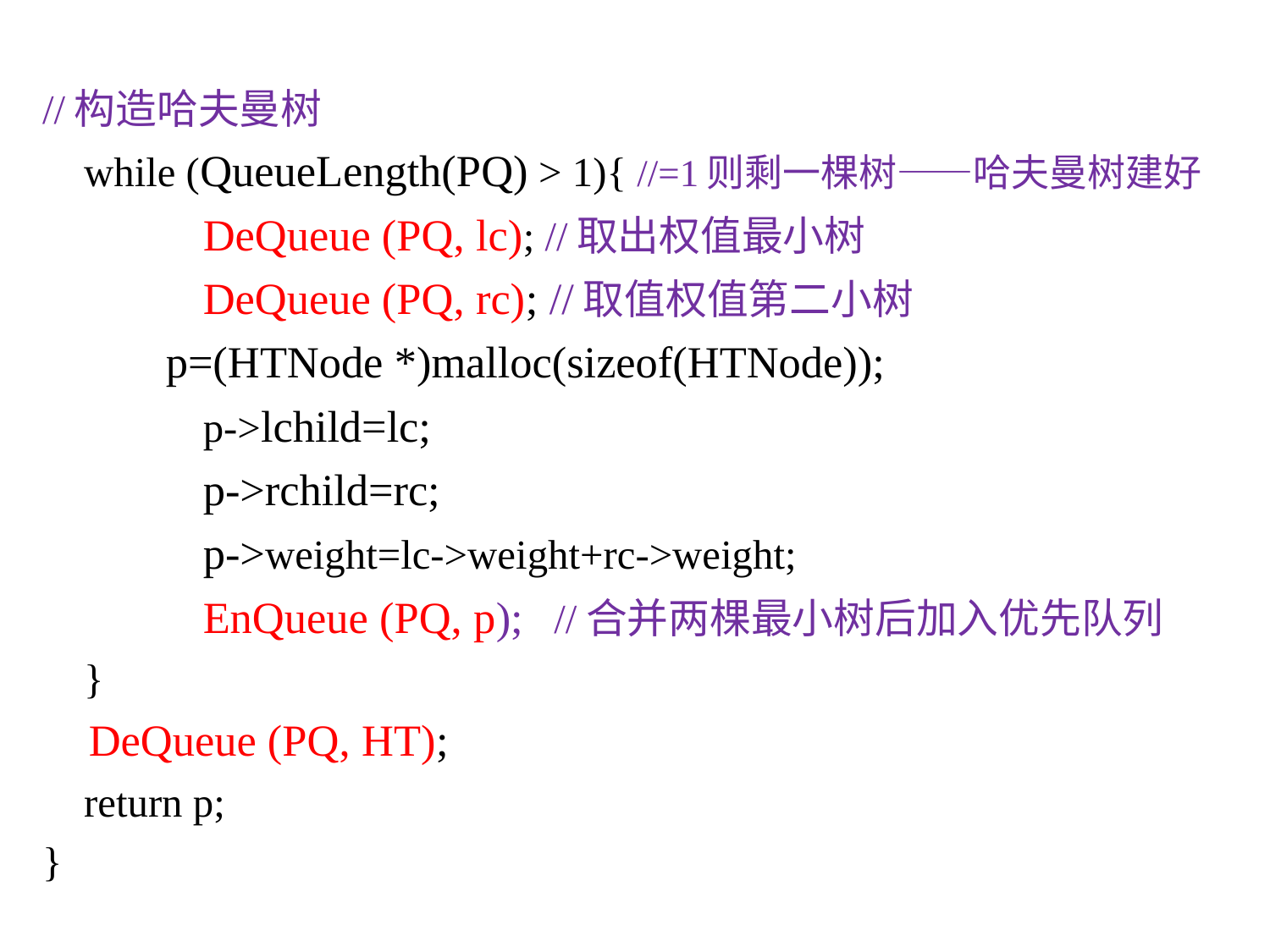

//构造哈夫曼树
    while (QueueLength(PQ) > 1){ //=1则剩一棵树——哈夫曼树建好
        	DeQueue (PQ, lc); //取出权值最小树
        	DeQueue (PQ, rc); //取值权值第二小树
           p=(HTNode *)malloc(sizeof(HTNode));
		p->lchild=lc;
		p->rchild=rc;
		p->weight=lc->weight+rc->weight;
        	EnQueue (PQ, p);   //合并两棵最小树后加入优先队列
    }
	DeQueue (PQ, HT);
    return p;
}